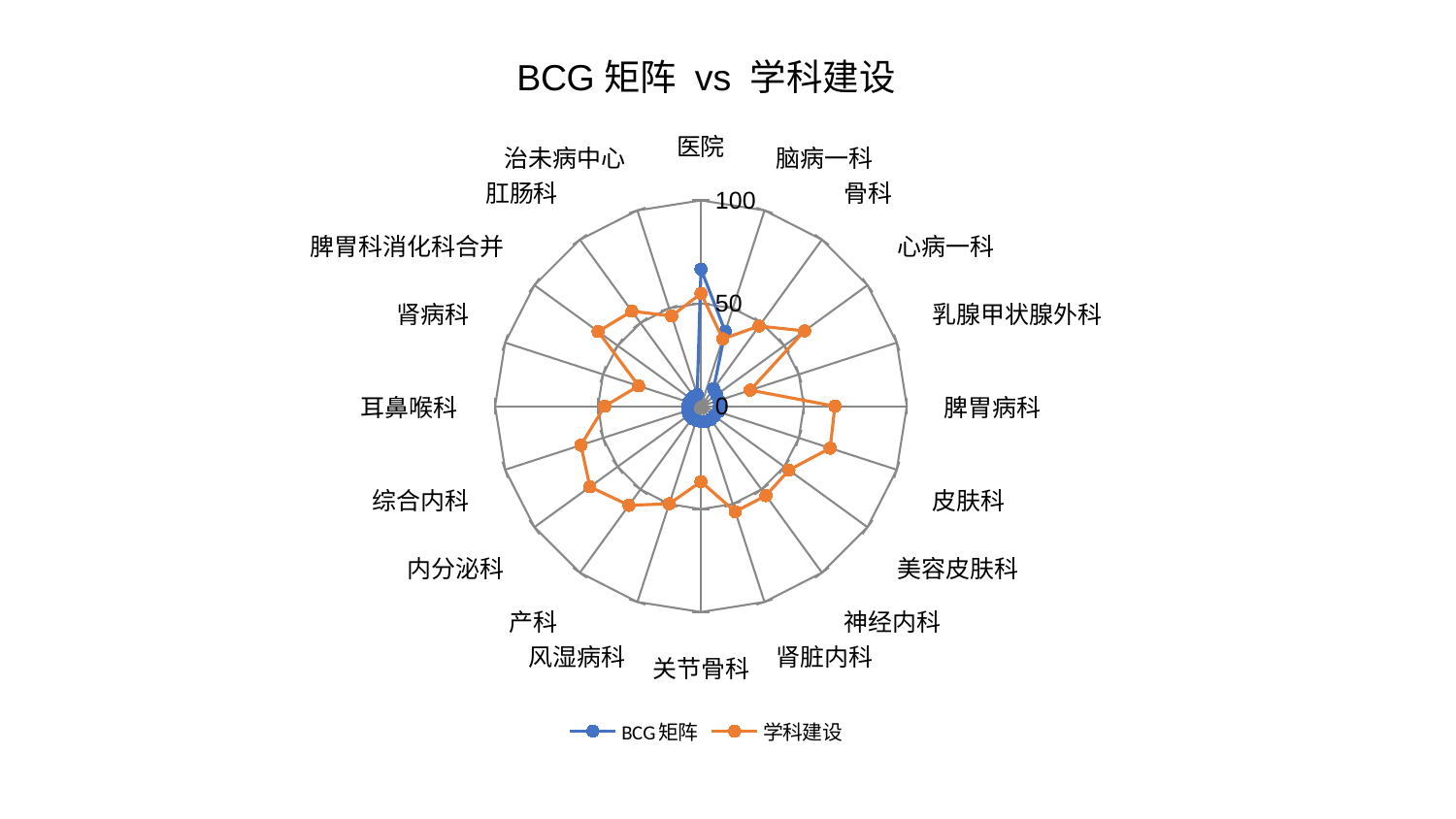

### Chart: BCG矩阵 vs 学科建设

| Category | BCG矩阵 | 学科建设 |
|---|---|---|
| 医院 | 66.61257989874575 | 54.77391123989746 |
| 脑病一科 | 38.20009647015565 | 34.38316847294205 |
| 骨科 | 10.460723562338933 | 48.11545828577475 |
| 心病一科 | 9.406606565347372 | 62.24704046132542 |
| 乳腺甲状腺外科 | 9.09492761187886 | 25.159003340473358 |
| 脾胃病科 | 8.956167048761255 | 65.06278963337834 |
| 皮肤科 | 8.919893534511536 | 65.99063473102791 |
| 美容皮肤科 | 8.030998235941613 | 52.83115757000792 |
| 神经内科 | 8.016528484581562 | 53.74001249589174 |
| 肾脏内科 | 7.9447947048677126 | 53.86830932319865 |
| 关节骨科 | 7.466666105202389 | 36.6740450961512 |
| 风湿病科 | 7.348445179192039 | 49.8698484920471 |
| 产科 | 7.3337742452812575 | 59.563598877898336 |
| 内分泌科 | 7.172365448105838 | 66.66277882900286 |
| 综合内科 | 6.821266582728103 | 61.313170988916134 |
| 耳鼻喉科 | 6.396373080196291 | 46.770373738422954 |
| 肾病科 | 6.312901178242534 | 31.803138539981763 |
| 脾胃科消化科合并 | 5.981323060334289 | 61.74101227819424 |
| 肛肠科 | 5.97191012230853 | 57.072364989419754 |
| 治未病中心 | 5.954485720245749 | 46.06156341245222 |
112